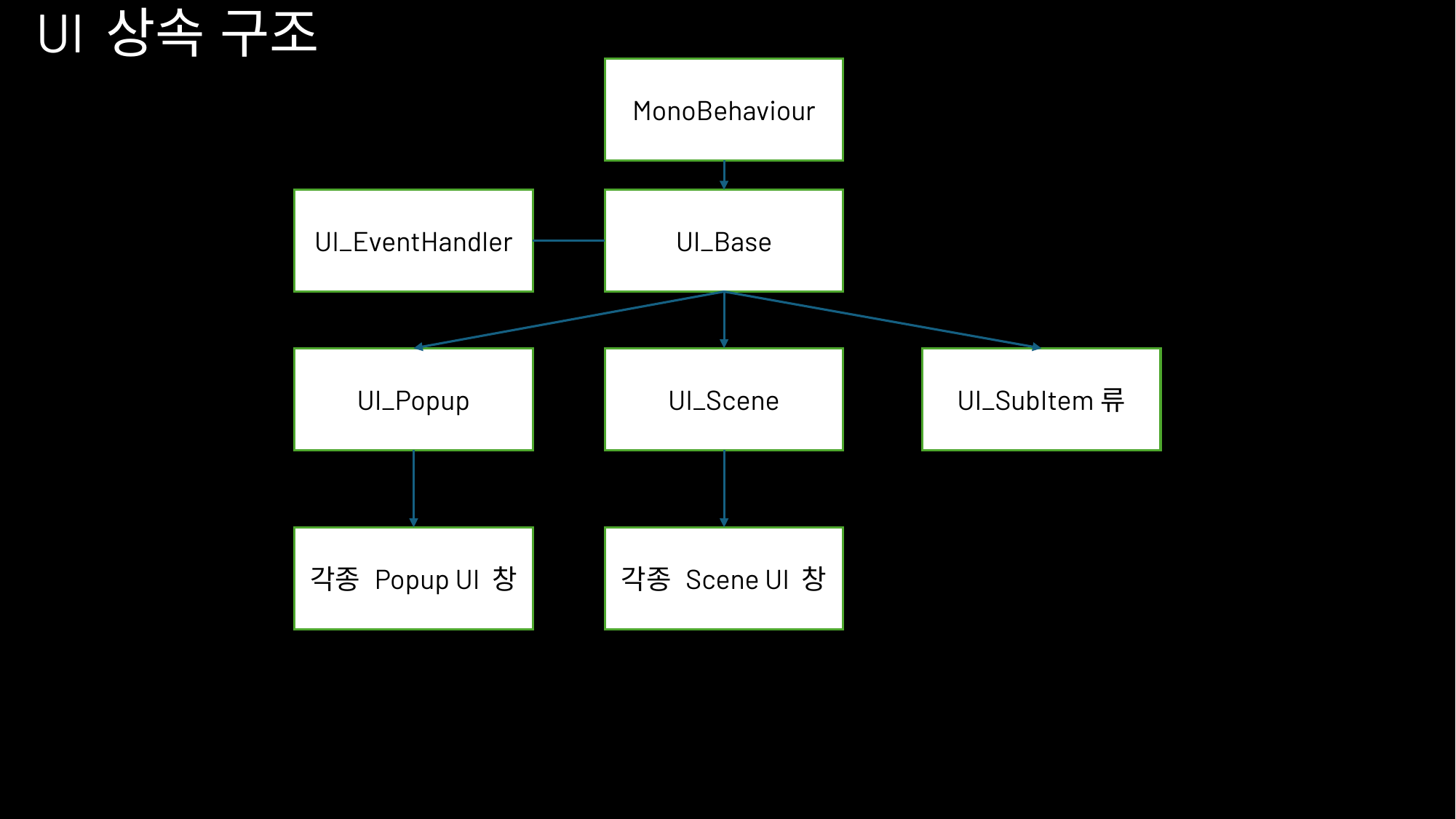

# UI 상속 구조
MonoBehaviour
UI_EventHandler
UI_Base
UI_Popup
UI_Scene
UI_SubItem류
각종 Popup UI 창
각종 Scene UI 창